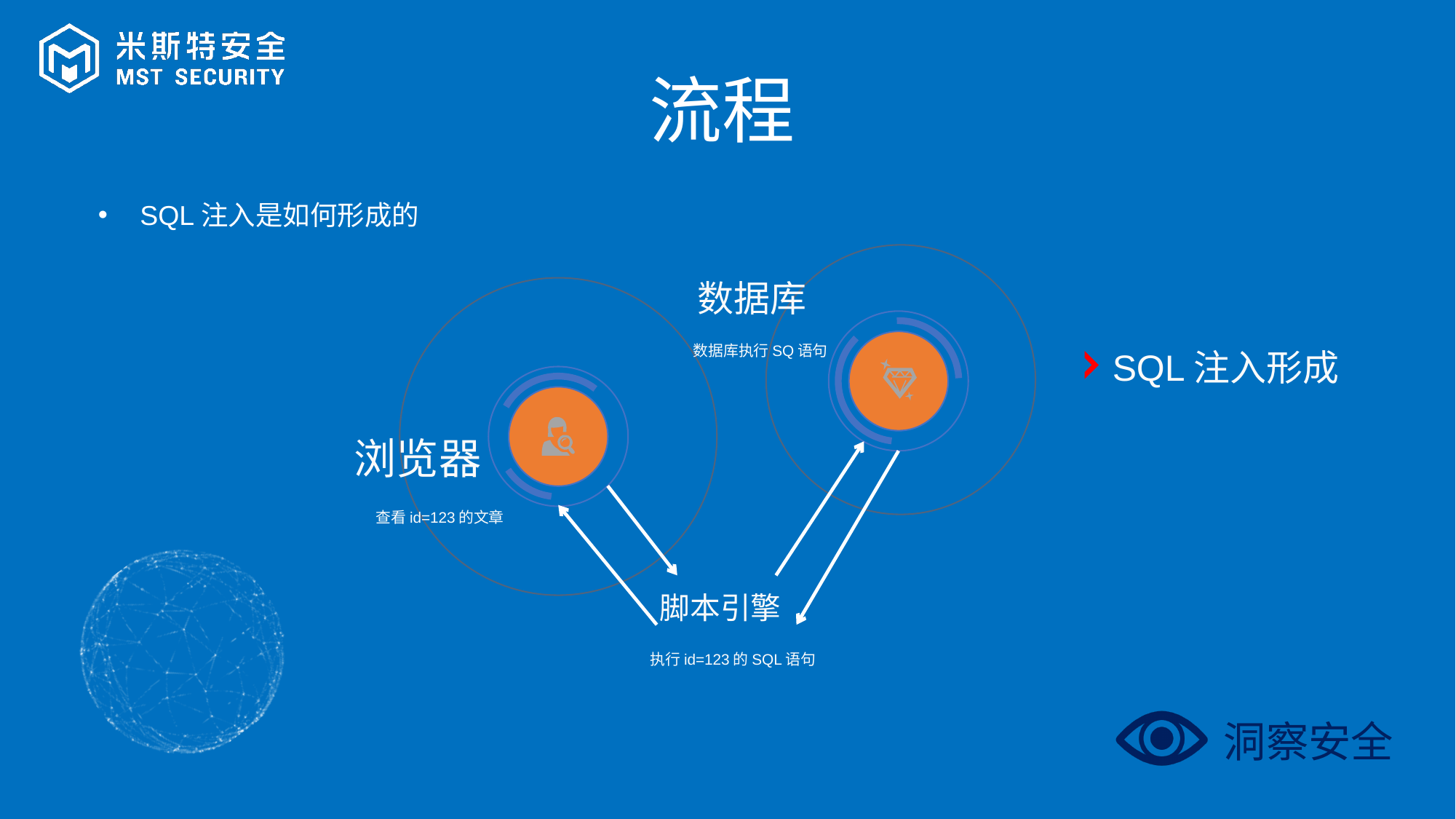

流程
 SQL注入是如何形成的

数据库

数据库执行SQ语句
SQL注入形成

浏览器
查看id=123的文章
脚本引擎
执行id=123的SQL语句